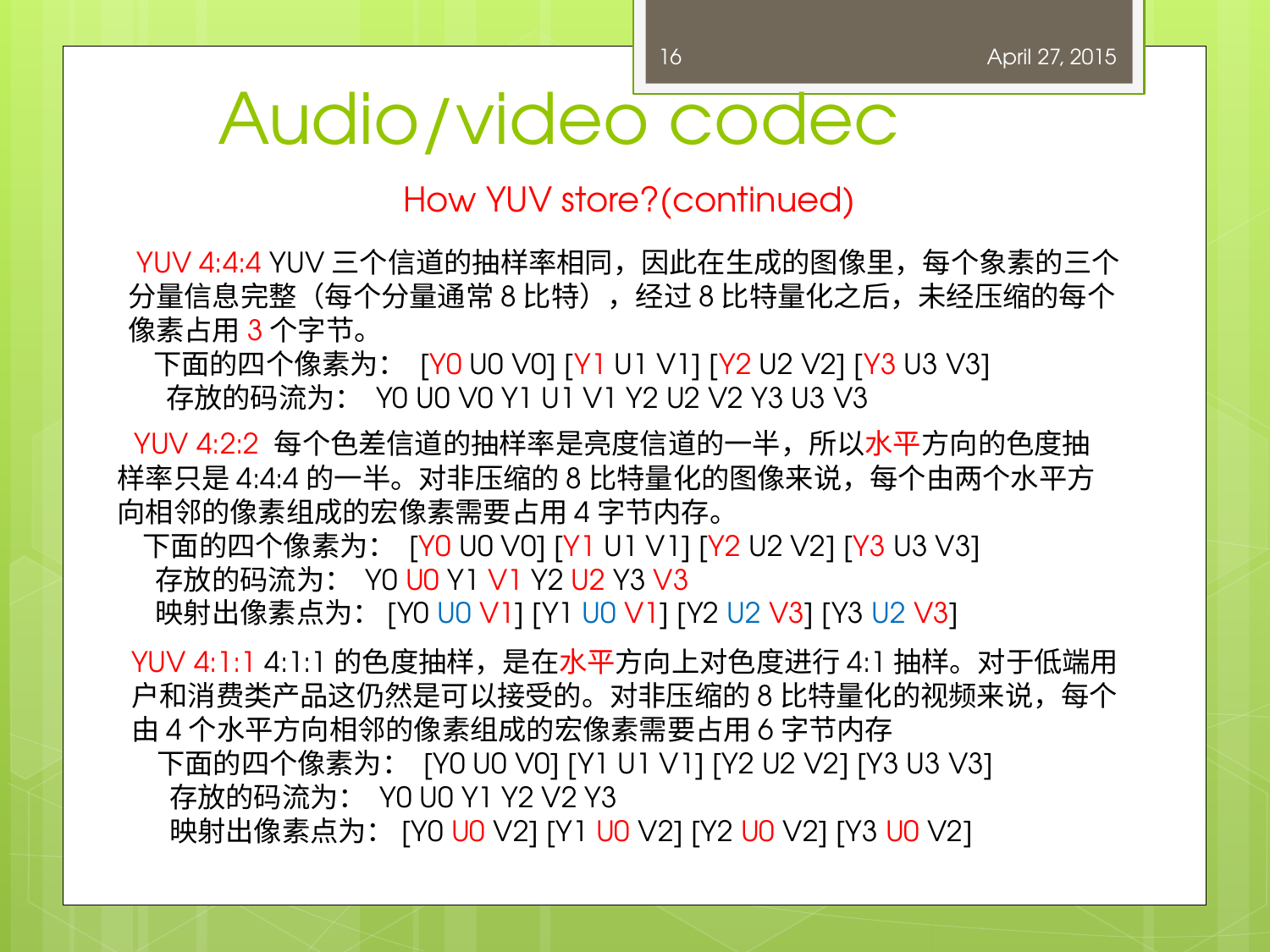

16
April 27, 2015
# Audio/video codec
         How YUV store?(continued)
 YUV 4:4:4 YUV三个信道的抽样率相同，因此在生成的图像里，每个象素的三个分量信息完整（每个分量通常8比特），经过8比特量化之后，未经压缩的每个像素占用3个字节。
    下面的四个像素为： [Y0 U0 V0] [Y1 U1 V1] [Y2 U2 V2] [Y3 U3 V3]
    存放的码流为： Y0 U0 V0 Y1 U1 V1 Y2 U2 V2 Y3 U3 V3

  YUV 4:2:2 每个色差信道的抽样率是亮度信道的一半，所以水平方向的色度抽样率只是4:4:4的一半。对非压缩的8比特量化的图像来说，每个由两个水平方向相邻的像素组成的宏像素需要占用4字节内存。
    下面的四个像素为： [Y0 U0 V0] [Y1 U1 V1] [Y2 U2 V2] [Y3 U3 V3]
    存放的码流为： Y0 U0 Y1 V1 Y2 U2 Y3 V3
    映射出像素点为：[Y0 U0 V1] [Y1 U0 V1] [Y2 U2 V3] [Y3 U2 V3]
YUV 4:1:1 4:1:1的色度抽样，是在水平方向上对色度进行4:1抽样。对于低端用户和消费类产品这仍然是可以接受的。对非压缩的8比特量化的视频来说，每个由4个水平方向相邻的像素组成的宏像素需要占用6字节内存
    下面的四个像素为： [Y0 U0 V0] [Y1 U1 V1] [Y2 U2 V2] [Y3 U3 V3]
    存放的码流为： Y0 U0 Y1 Y2 V2 Y3
    映射出像素点为：[Y0 U0 V2] [Y1 U0 V2] [Y2 U0 V2] [Y3 U0 V2]